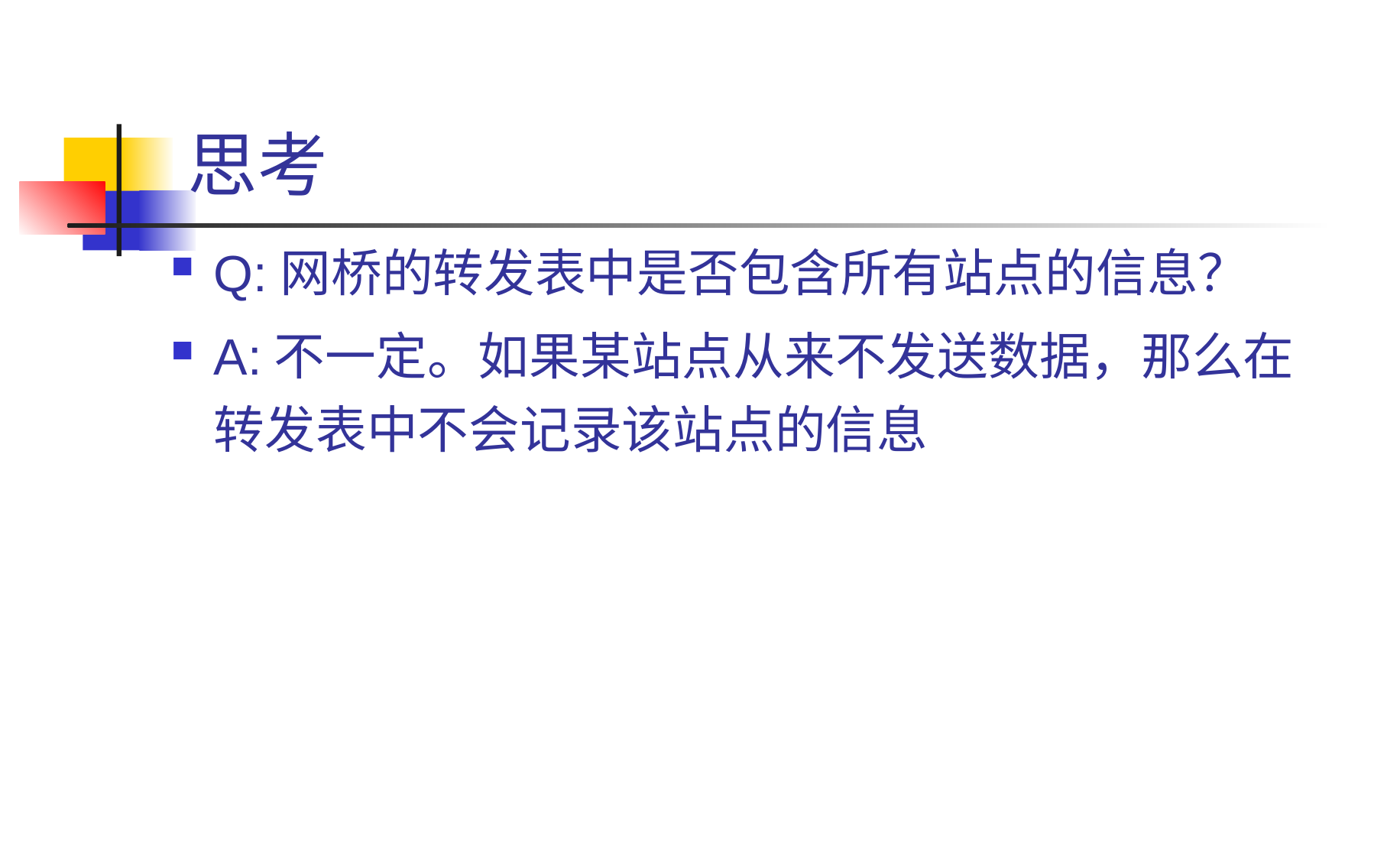

# 思考
Q:网桥的转发表中是否包含所有站点的信息？
A:不一定。如果某站点从来不发送数据，那么在转发表中不会记录该站点的信息